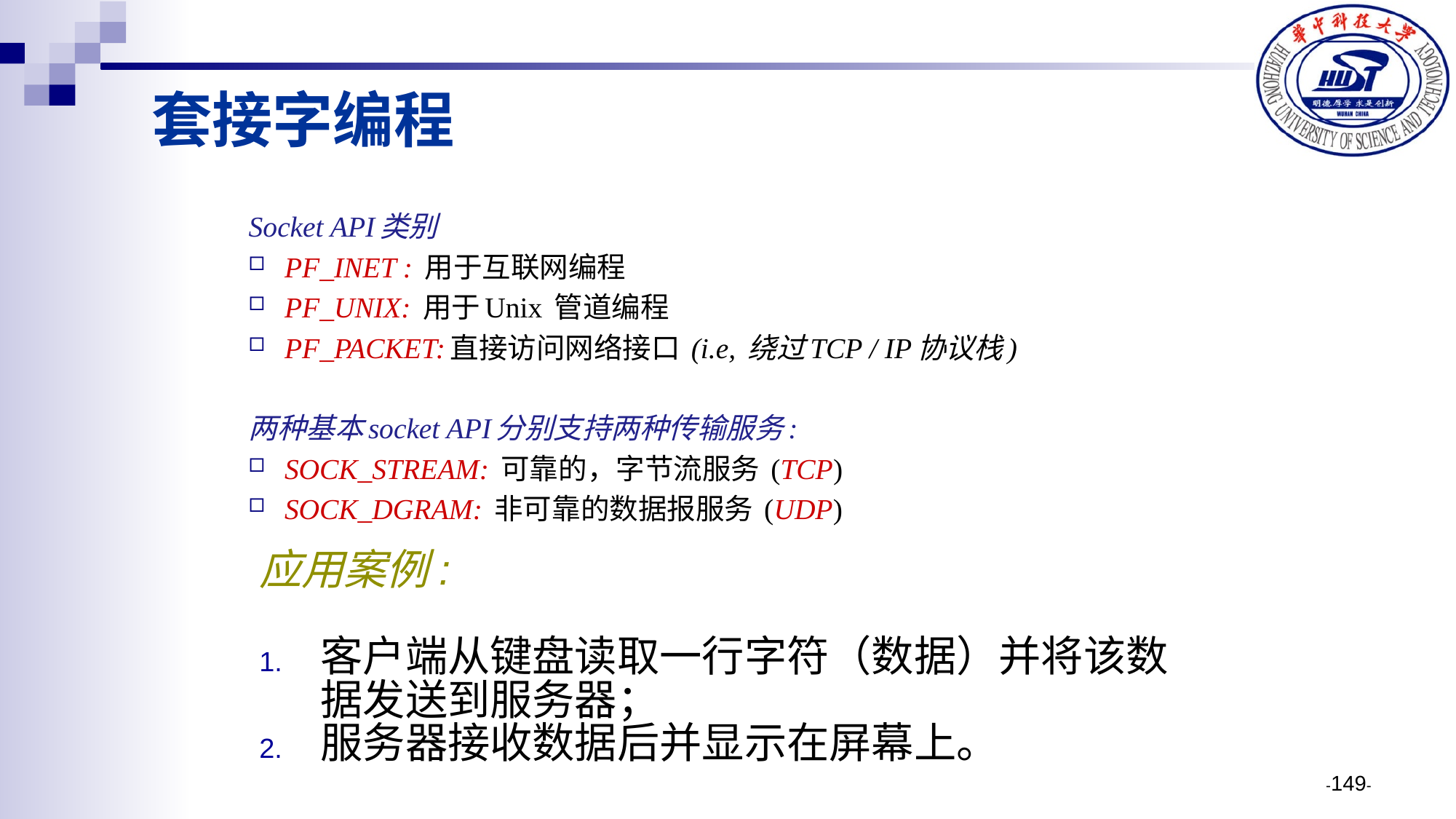

# 套接字编程
Socket API类别
PF_INET : 用于互联网编程
PF_UNIX: 用于Unix 管道编程
PF_PACKET:直接访问网络接口 (i.e, 绕过TCP / IP协议栈)

两种基本socket API分别支持两种传输服务:
SOCK_STREAM: 可靠的，字节流服务 (TCP)
SOCK_DGRAM: 非可靠的数据报服务 (UDP)

应用案例:

客户端从键盘读取一行字符（数据）并将该数据发送到服务器；
服务器接收数据后并显示在屏幕上。
-149-